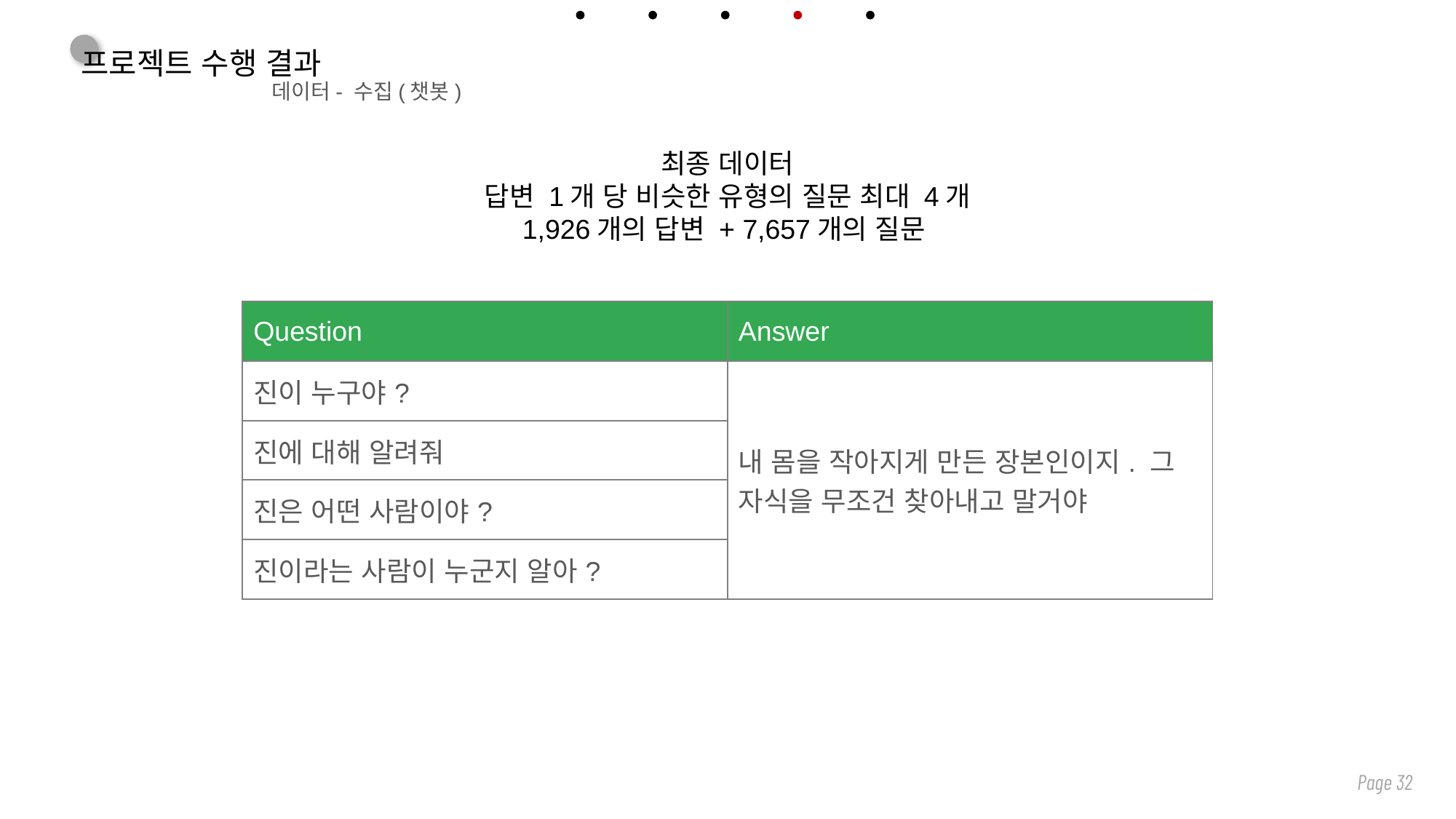

프로젝트 수행 결과
데이터
- 수집(챗봇)
최종 데이터
답변 1개 당 비슷한 유형의 질문 최대 4개
1,926개의 답변 + 7,657개의 질문
| Question | Answer |
| --- | --- |
| 진이 누구야? | 내 몸을 작아지게 만든 장본인이지. 그 자식을 무조건 찾아내고 말거야 |
| 진에 대해 알려줘 |  |
| 진은 어떤 사람이야? |  |
| 진이라는 사람이 누군지 알아? |  |
Page 32